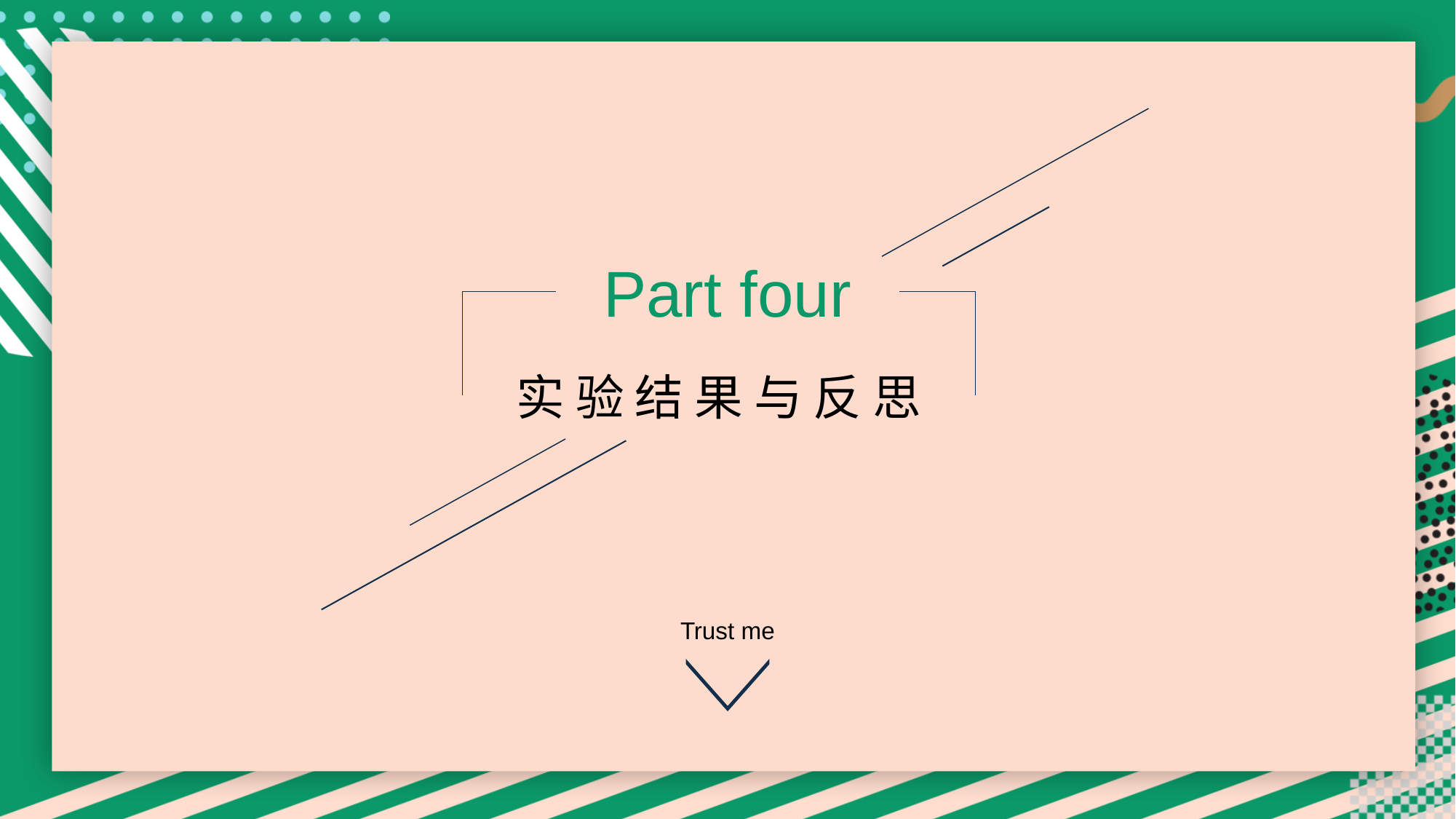

Part four
实 验 结 果 与 反 思
Trust me